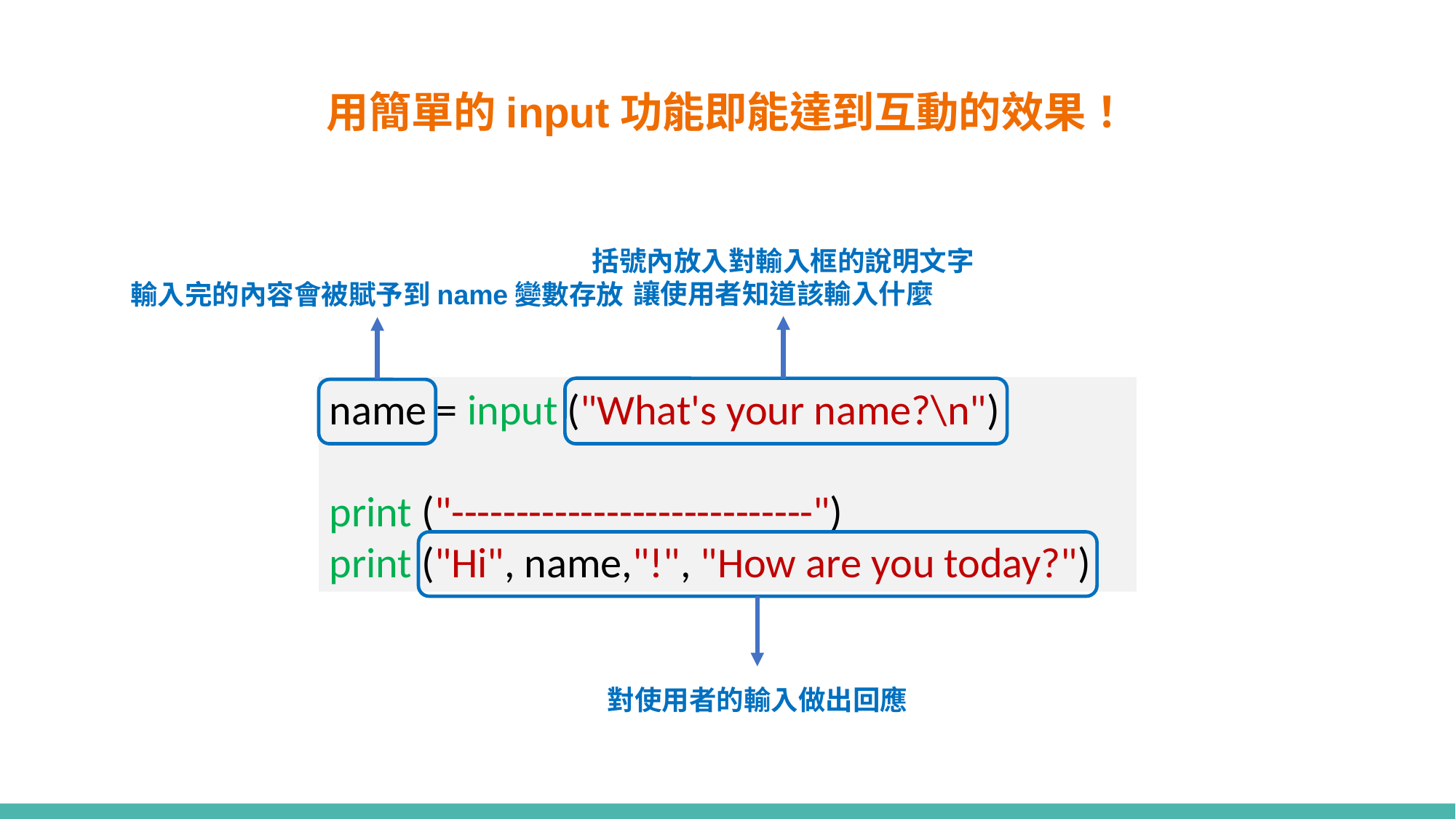

# 用簡單的input功能即能達到互動的效果！
括號內放入對輸入框的說明文字
讓使用者知道該輸入什麼
輸入完的內容會被賦予到name變數存放

name = input ("What's your name?\n")

print ("----------------------------")
print ("Hi", name,"!", "How are you today?")

對使用者的輸入做出回應